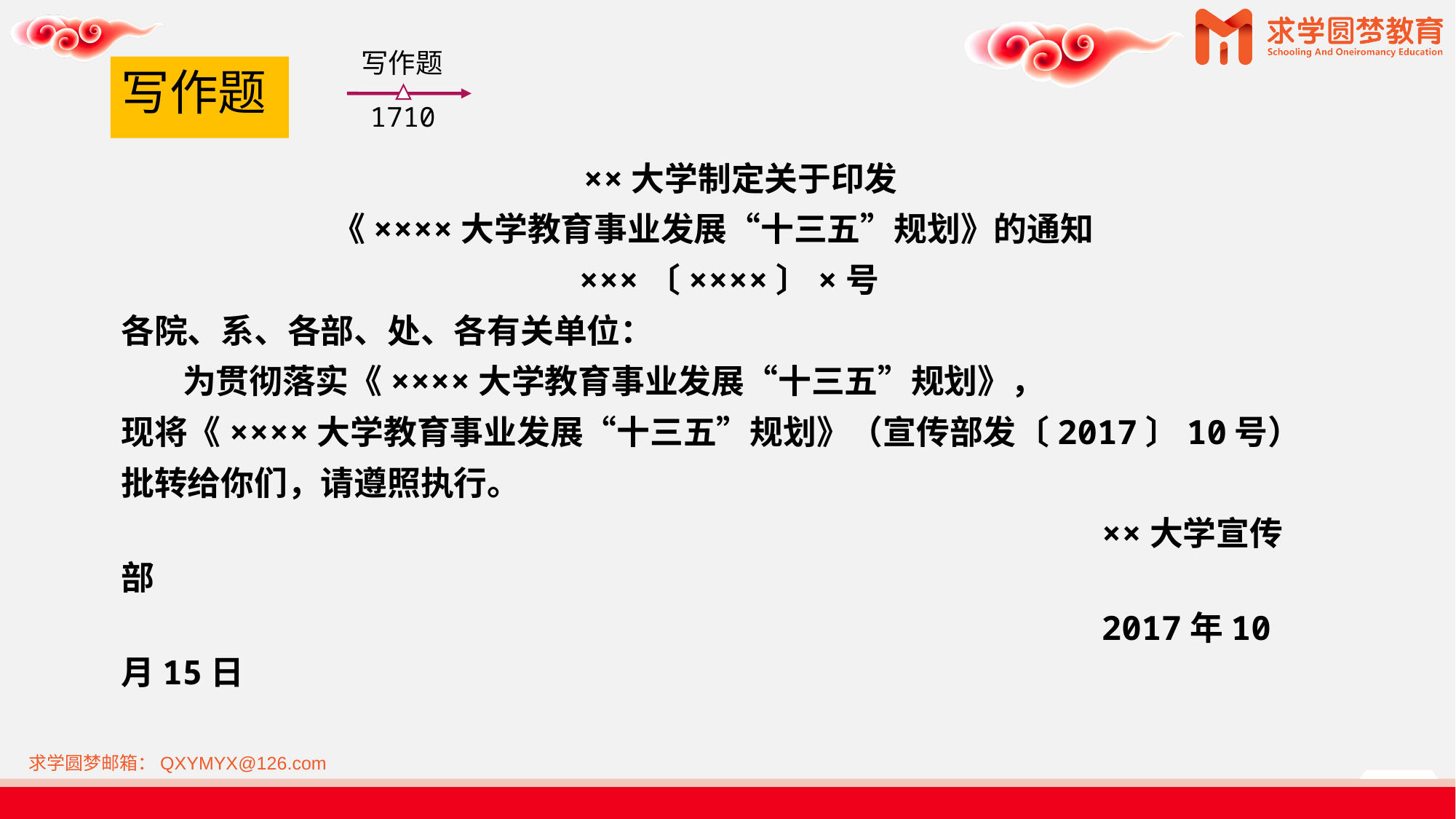

写作题

1710
# 写作题
    ××大学制定关于印发
《××××大学教育事业发展“十三五”规划》的通知
  ×××〔××××〕×号
各院、系、各部、处、各有关单位：
       为贯彻落实《××××大学教育事业发展“十三五”规划》，
现将《××××大学教育事业发展“十三五”规划》（宣传部发〔2017〕10号）
批转给你们，请遵照执行。
                                                 ××大学宣传部
                                                 2017年10月15日